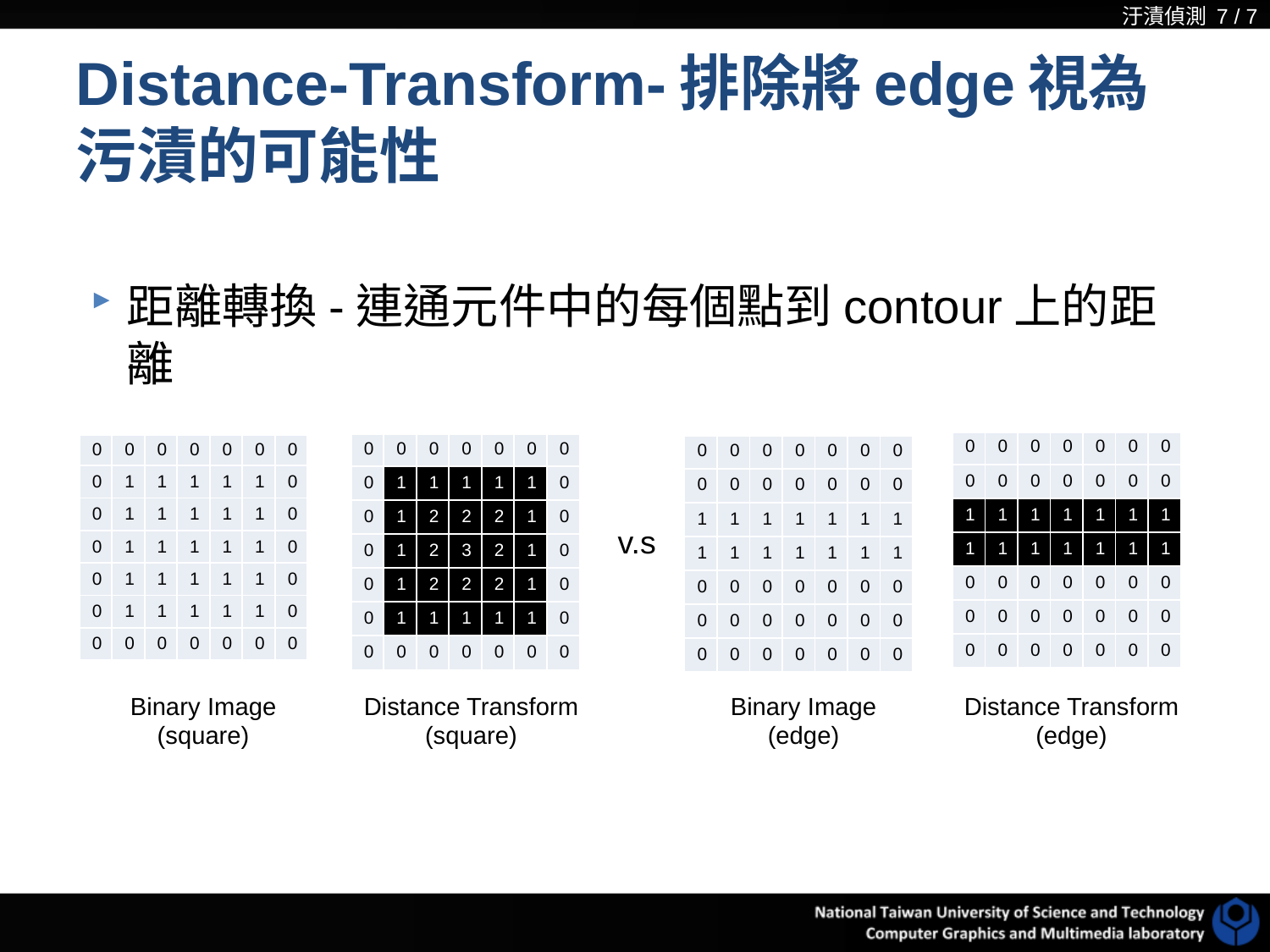

汙漬偵測 7 / 7
# Distance-Transform-排除將edge視為污漬的可能性

距離轉換-連通元件中的每個點到contour上的距離

|  |  |  |  |  |  |  |
| --- | --- | --- | --- | --- | --- | --- |
| 0 | 0 | 0 | 0 | 0 | 0 | 0 |
| 0 | 1 | 1 | 1 | 1 | 1 | 0 |
| 0 | 1 | 1 | 1 | 1 | 1 | 0 |
| 0 | 1 | 1 | 1 | 1 | 1 | 0 |
| 0 | 1 | 1 | 1 | 1 | 1 | 0 |
| 0 | 1 | 1 | 1 | 1 | 1 | 0 |
| 0 | 0 | 0 | 0 | 0 | 0 | 0 |
|  |  |  |  |  |  |  |
| --- | --- | --- | --- | --- | --- | --- |
| 0 | 0 | 0 | 0 | 0 | 0 | 0 |
| 0 | 0 | 0 | 0 | 0 | 0 | 0 |
| 1 | 1 | 1 | 1 | 1 | 1 | 1 |
| 1 | 1 | 1 | 1 | 1 | 1 | 1 |
| 0 | 0 | 0 | 0 | 0 | 0 | 0 |
| 0 | 0 | 0 | 0 | 0 | 0 | 0 |
| 0 | 0 | 0 | 0 | 0 | 0 | 0 |
|  |  |  |  |  |  |  |
| --- | --- | --- | --- | --- | --- | --- |
| 0 | 0 | 0 | 0 | 0 | 0 | 0 |
| 0 | 0 | 0 | 0 | 0 | 0 | 0 |
| 1 | 1 | 1 | 1 | 1 | 1 | 1 |
| 1 | 1 | 1 | 1 | 1 | 1 | 1 |
| 0 | 0 | 0 | 0 | 0 | 0 | 0 |
| 0 | 0 | 0 | 0 | 0 | 0 | 0 |
| 0 | 0 | 0 | 0 | 0 | 0 | 0 |
|  |  |  |  |  |  |  |
| --- | --- | --- | --- | --- | --- | --- |
| 0 | 0 | 0 | 0 | 0 | 0 | 0 |
| 0 | 1 | 1 | 1 | 1 | 1 | 0 |
| 0 | 1 | 2 | 2 | 2 | 1 | 0 |
| 0 | 1 | 2 | 3 | 2 | 1 | 0 |
| 0 | 1 | 2 | 2 | 2 | 1 | 0 |
| 0 | 1 | 1 | 1 | 1 | 1 | 0 |
| 0 | 0 | 0 | 0 | 0 | 0 | 0 |
v.s
Binary Image
(square)
Distance Transform
(square)
Binary Image
(edge)
Distance Transform
(edge)